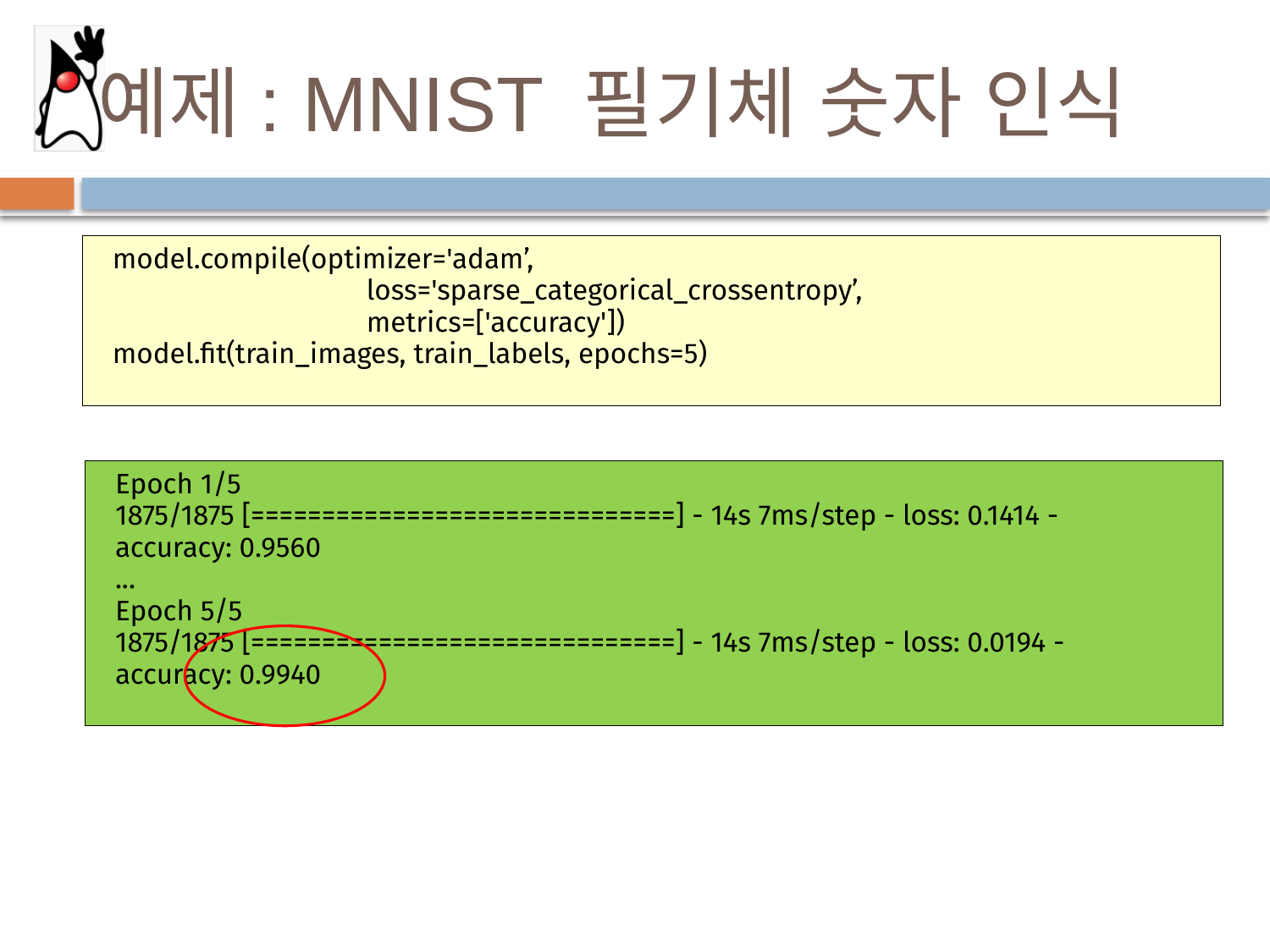

# 예제: MNIST 필기체 숫자 인식
model.compile(optimizer='adam’,
		loss='sparse_categorical_crossentropy’,
		metrics=['accuracy'])
model.fit(train_images, train_labels, epochs=5)
Epoch 1/5
1875/1875 [==============================] - 14s 7ms/step - loss: 0.1414 -
accuracy: 0.9560
...
Epoch 5/5
1875/1875 [==============================] - 14s 7ms/step - loss: 0.0194 -
accuracy: 0.9940